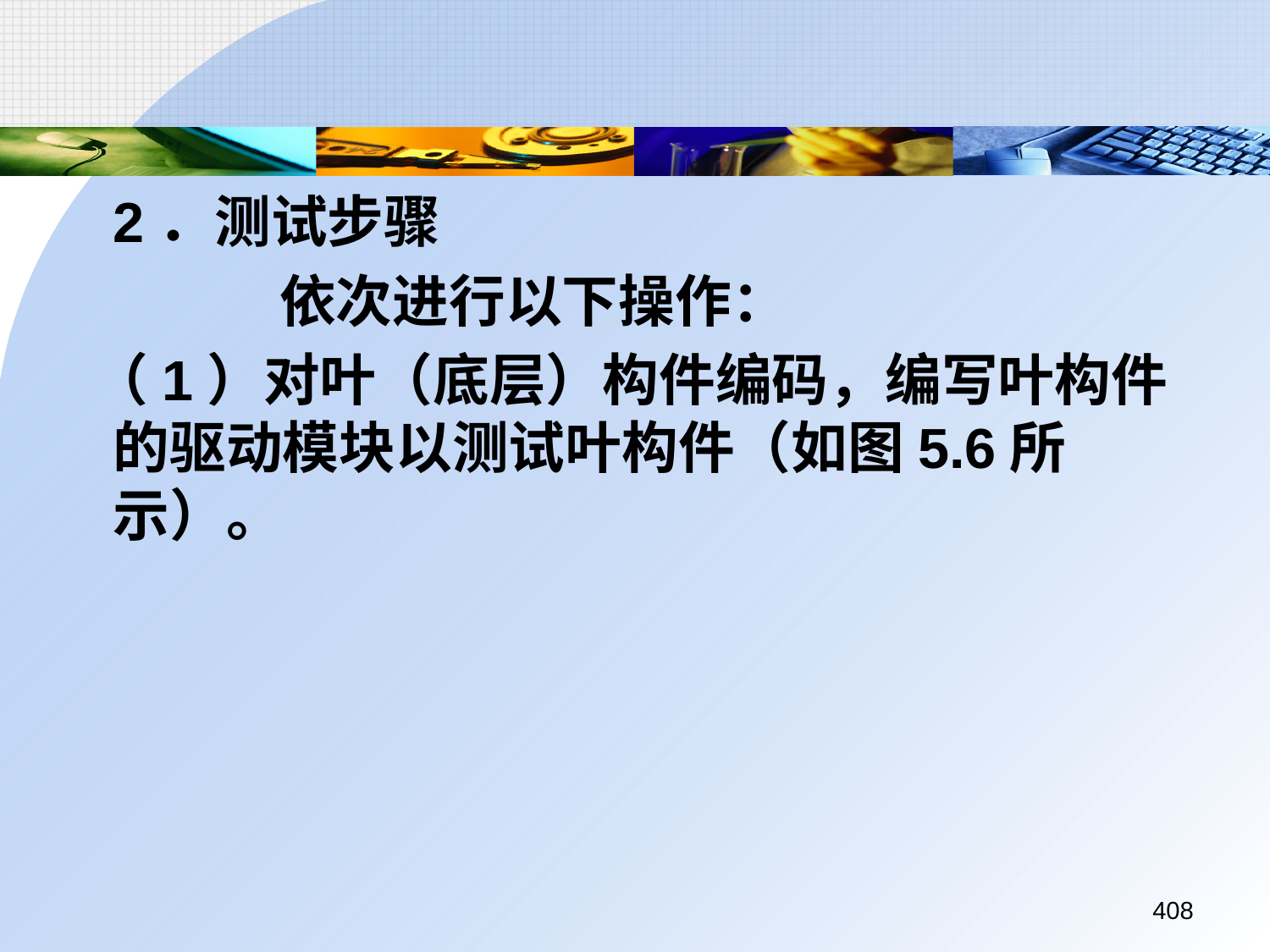

2．测试步骤
		  依次进行以下操作：
 （1）对叶（底层）构件编码，编写叶构件的驱动模块以测试叶构件（如图5.6所示）。

408